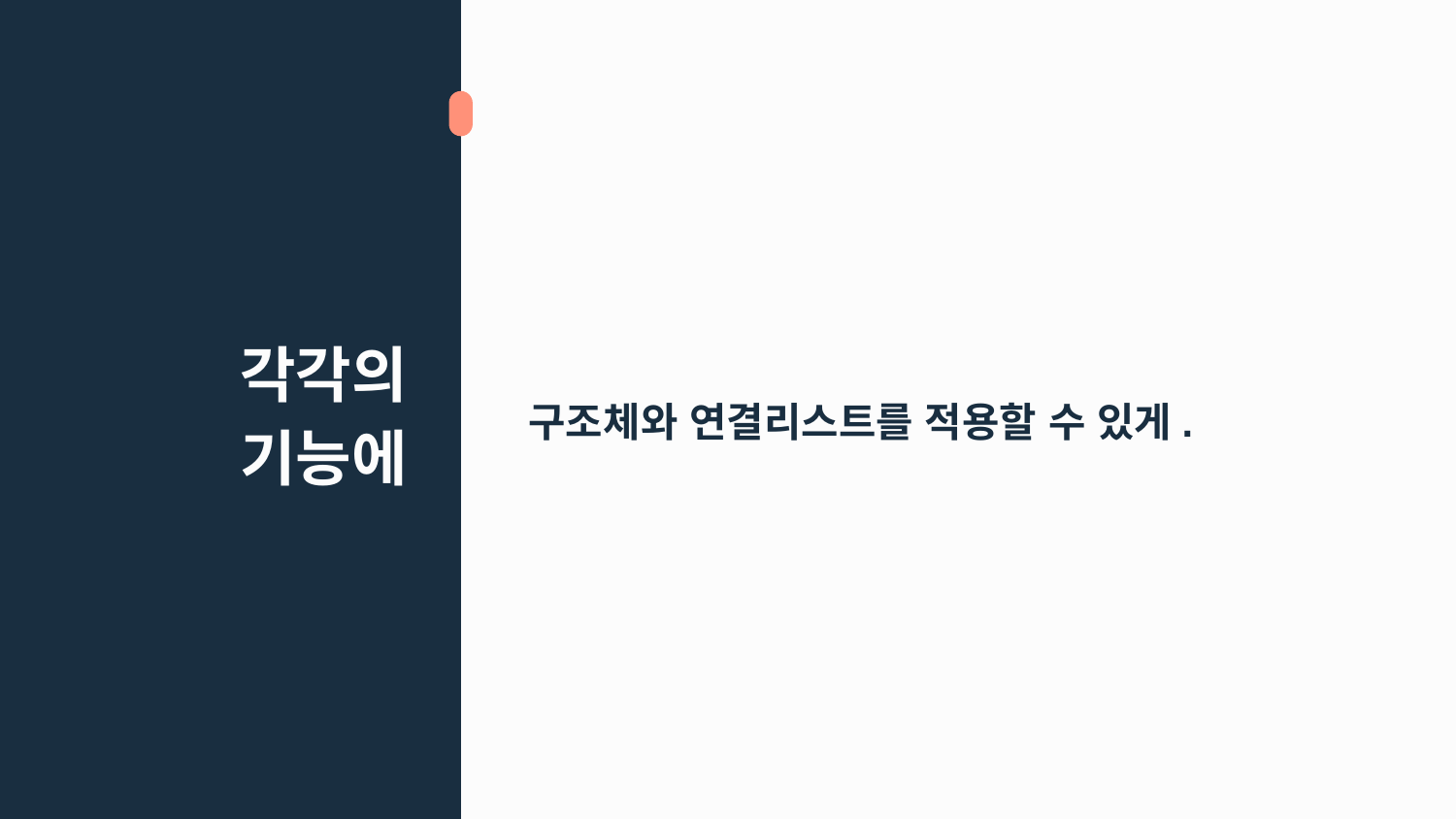

# 각각의 기능에
구조체와 연결리스트를 적용할 수 있게.